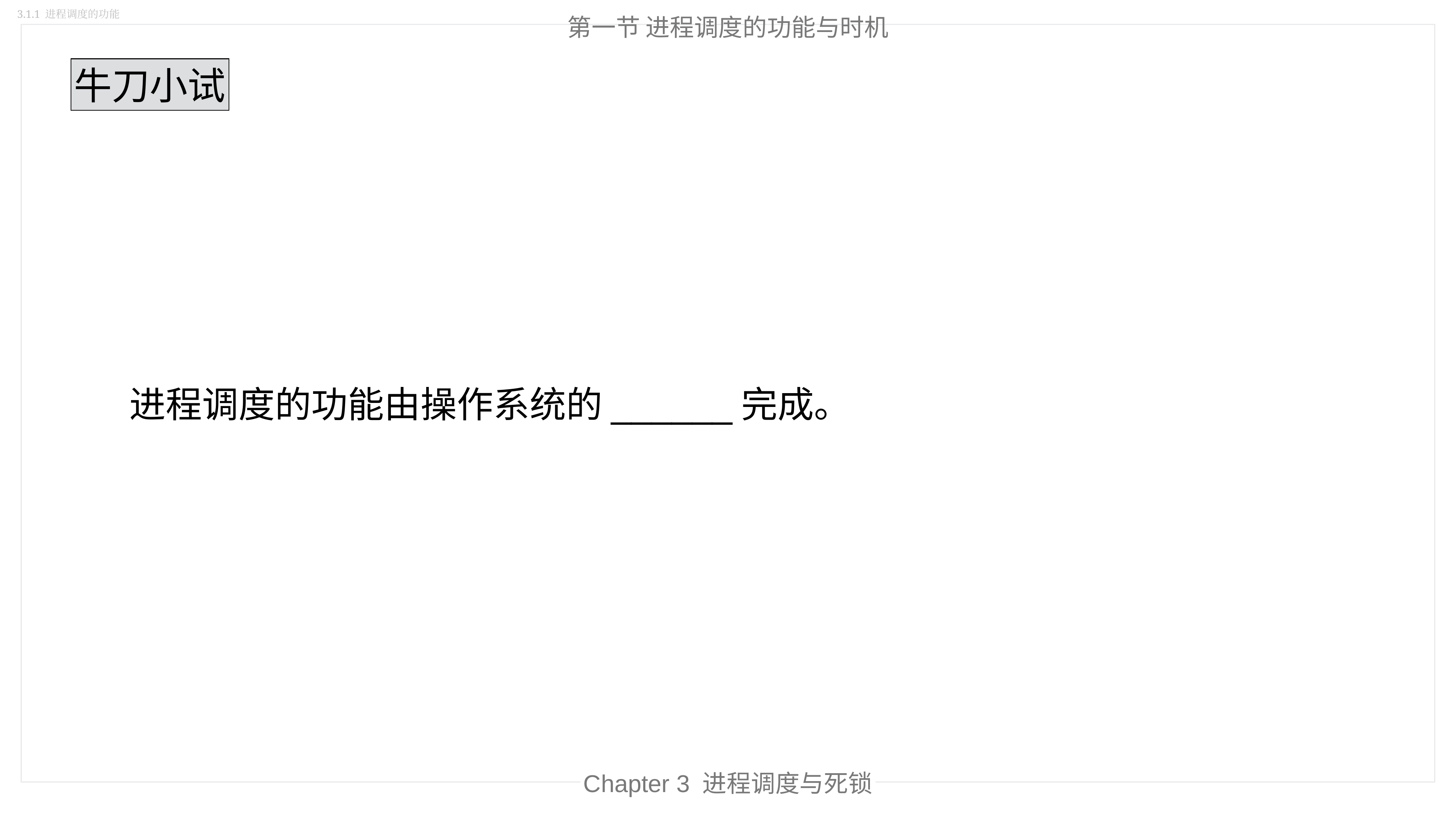

3.1.1 进程调度的功能
第一节 进程调度的功能与时机
牛刀小试
进程调度的功能由操作系统的______完成。
Chapter 3 进程调度与死锁